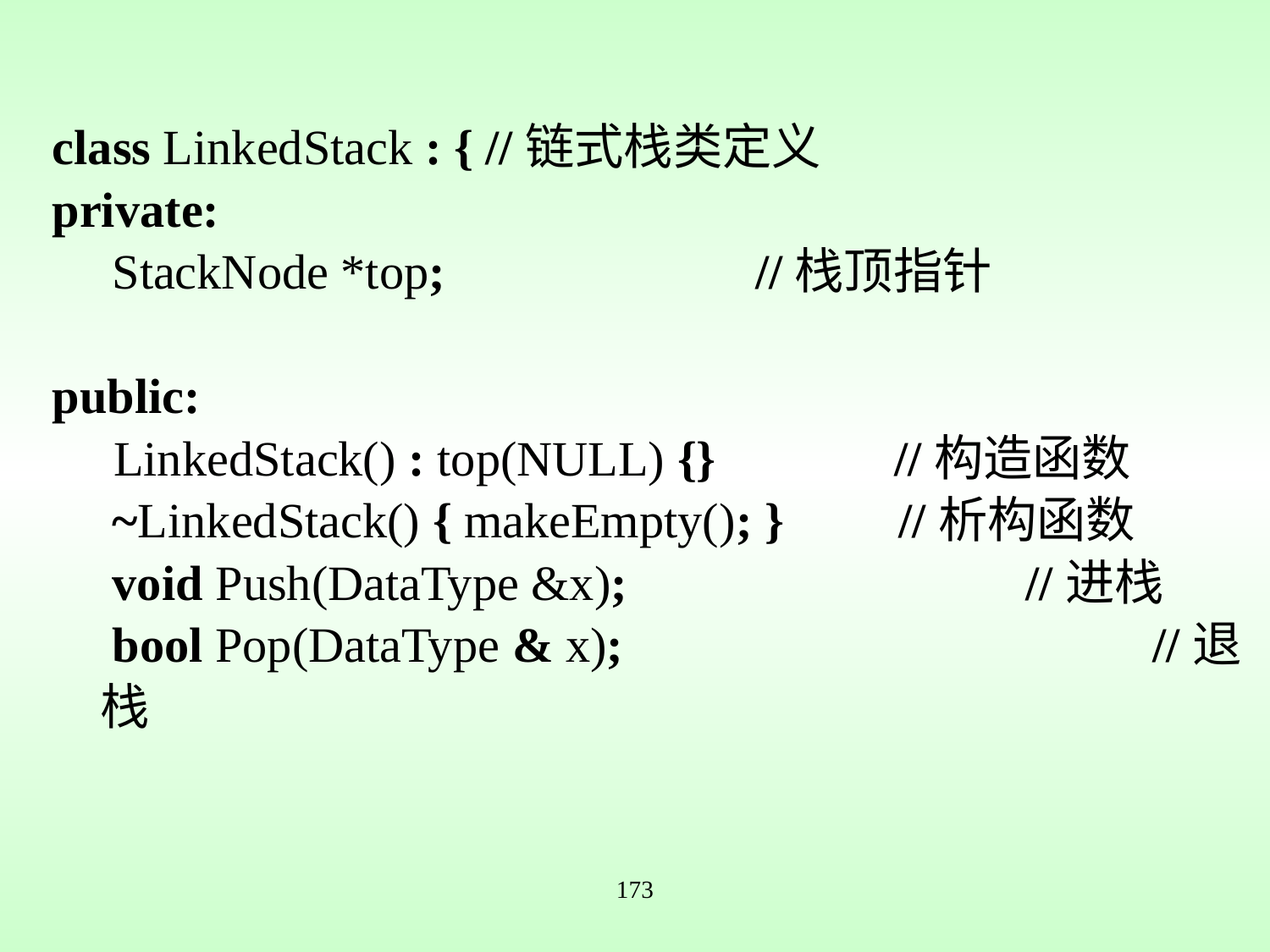

class LinkedStack : { //链式栈类定义
private:
	 StackNode *top;		            //栈顶指针

public:
     LinkedStack() : top(NULL) {}	             //构造函数
	 ~LinkedStack() { makeEmpty(); }   	   //析构函数
	 void Push(DataType &x);		  	   //进栈
	 bool Pop(DataType & x);			  	   //退栈
173